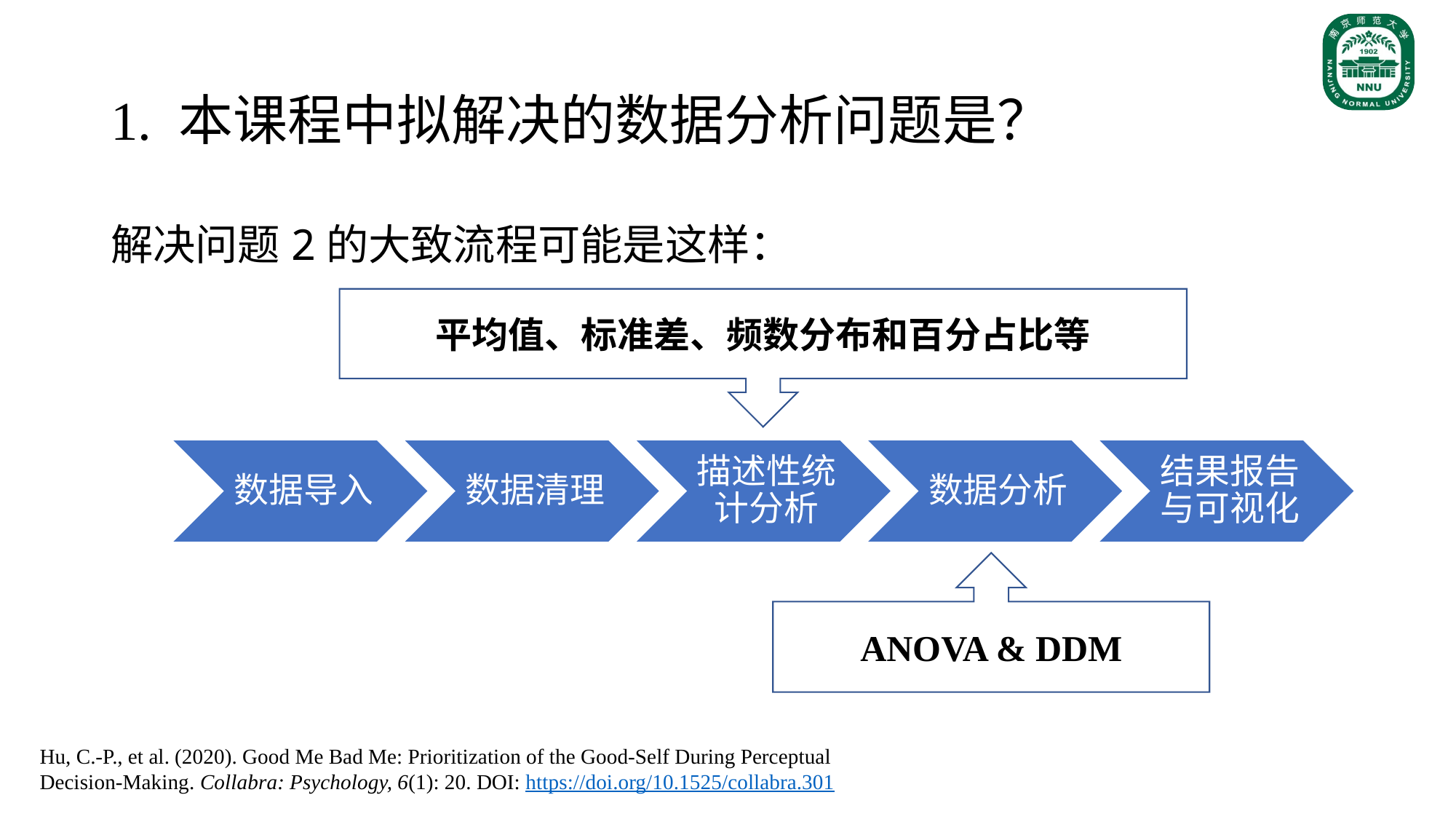

# 1. 本课程中拟解决的数据分析问题是？
解决问题2的大致流程可能是这样：

平均值、标准差、频数分布和百分占比等
数据导入
数据清理
描述性统计分析
数据分析
结果报告与可视化
ANOVA & DDM
Hu, C.-P., et al. (2020). Good Me Bad Me: Prioritization of the Good-Self During Perceptual Decision-Making. Collabra: Psychology, 6(1): 20. DOI: https://doi.org/10.1525/collabra.301